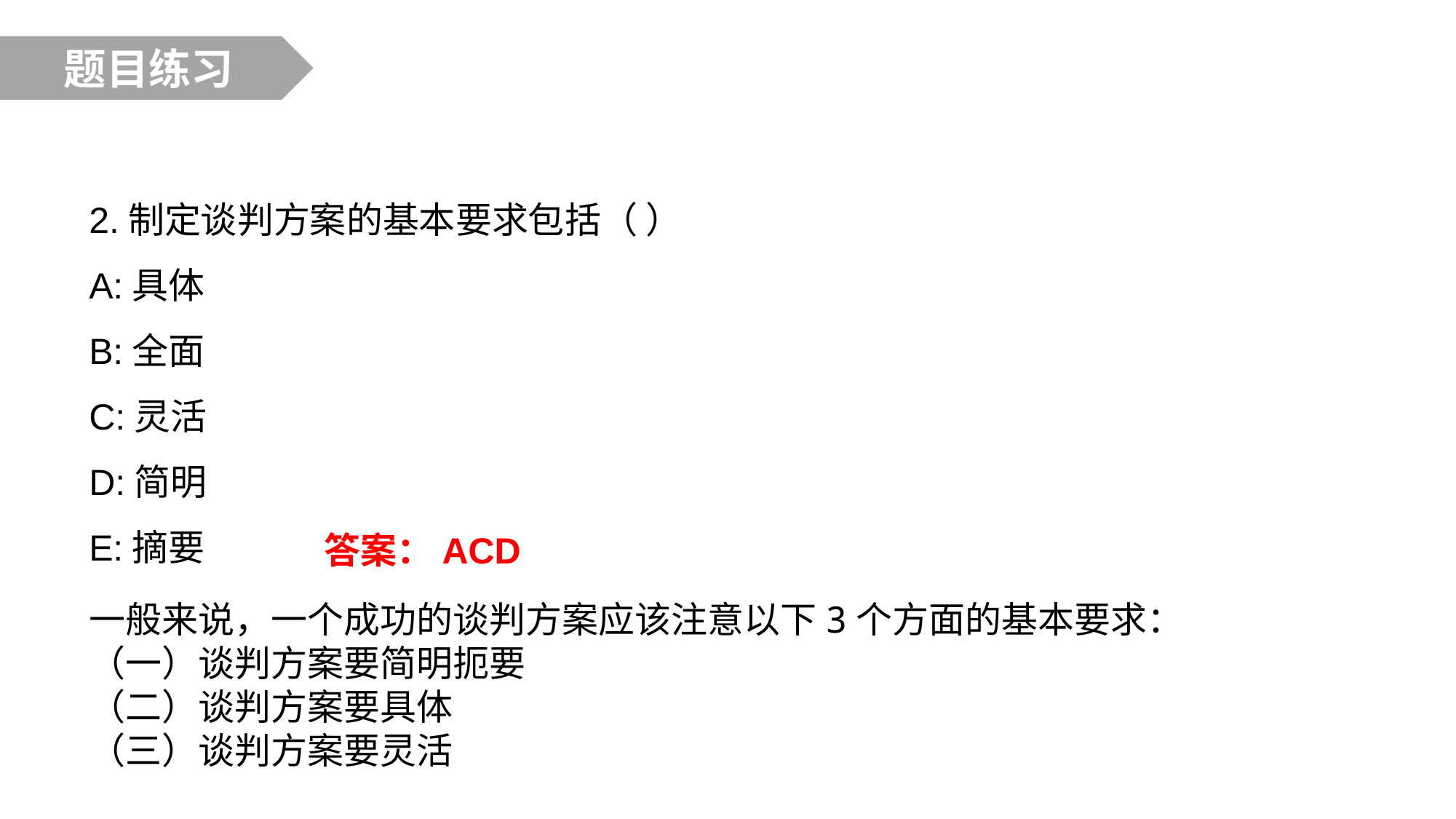

题目练习
2.制定谈判方案的基本要求包括（ ）
A:具体
B:全面
C:灵活
D:简明
E:摘要
答案：ACD
一般来说，一个成功的谈判方案应该注意以下3个方面的基本要求：
（一）谈判方案要简明扼要
（二）谈判方案要具体
（三）谈判方案要灵活